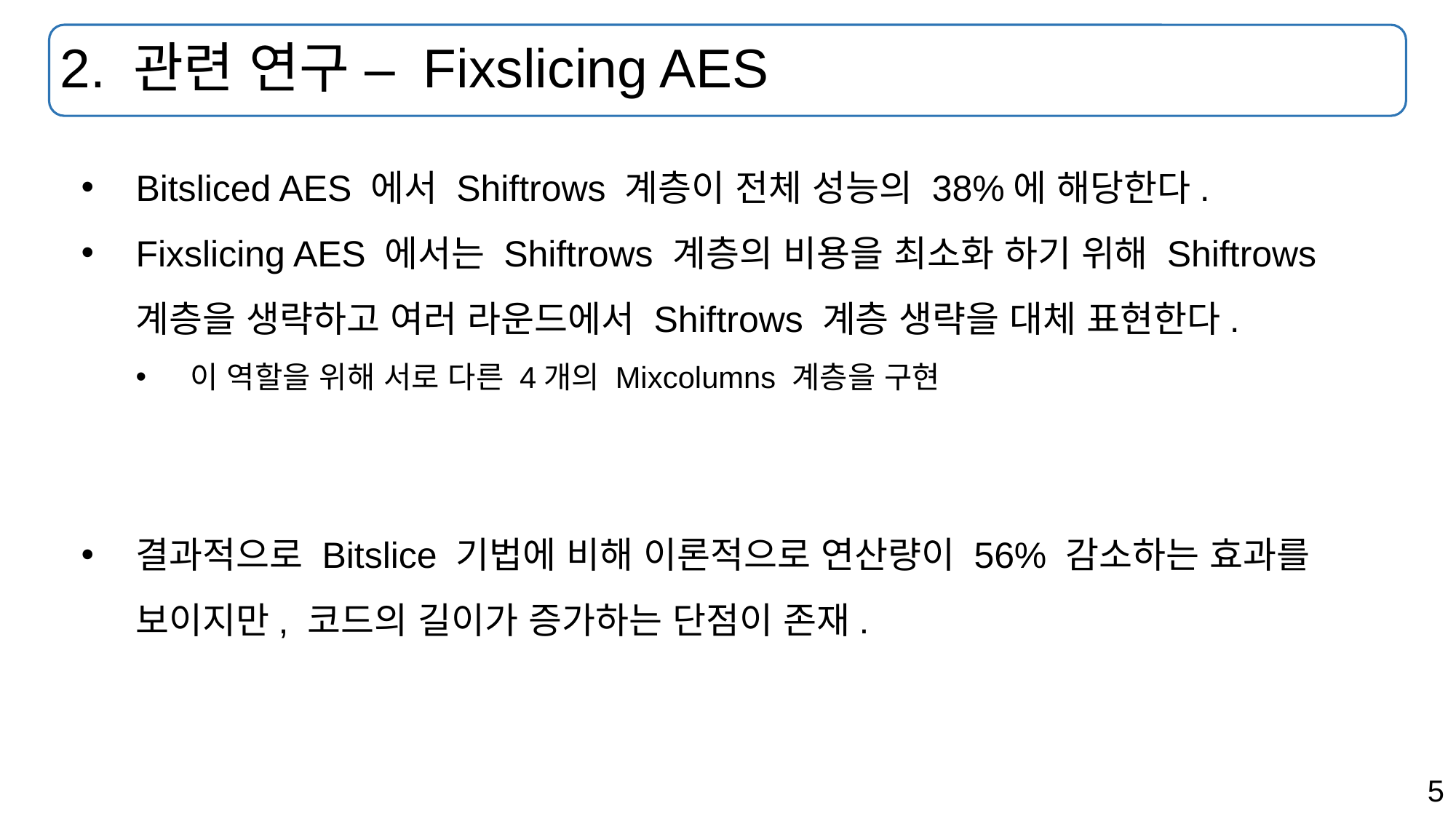

# 2. 관련 연구 – Fixslicing AES
Bitsliced AES 에서 Shiftrows 계층이 전체 성능의 38%에 해당한다.
Fixslicing AES 에서는 Shiftrows 계층의 비용을 최소화 하기 위해 Shiftrows 계층을 생략하고 여러 라운드에서 Shiftrows 계층 생략을 대체 표현한다.
이 역할을 위해 서로 다른 4개의 Mixcolumns 계층을 구현

결과적으로 Bitslice 기법에 비해 이론적으로 연산량이 56% 감소하는 효과를 보이지만, 코드의 길이가 증가하는 단점이 존재.